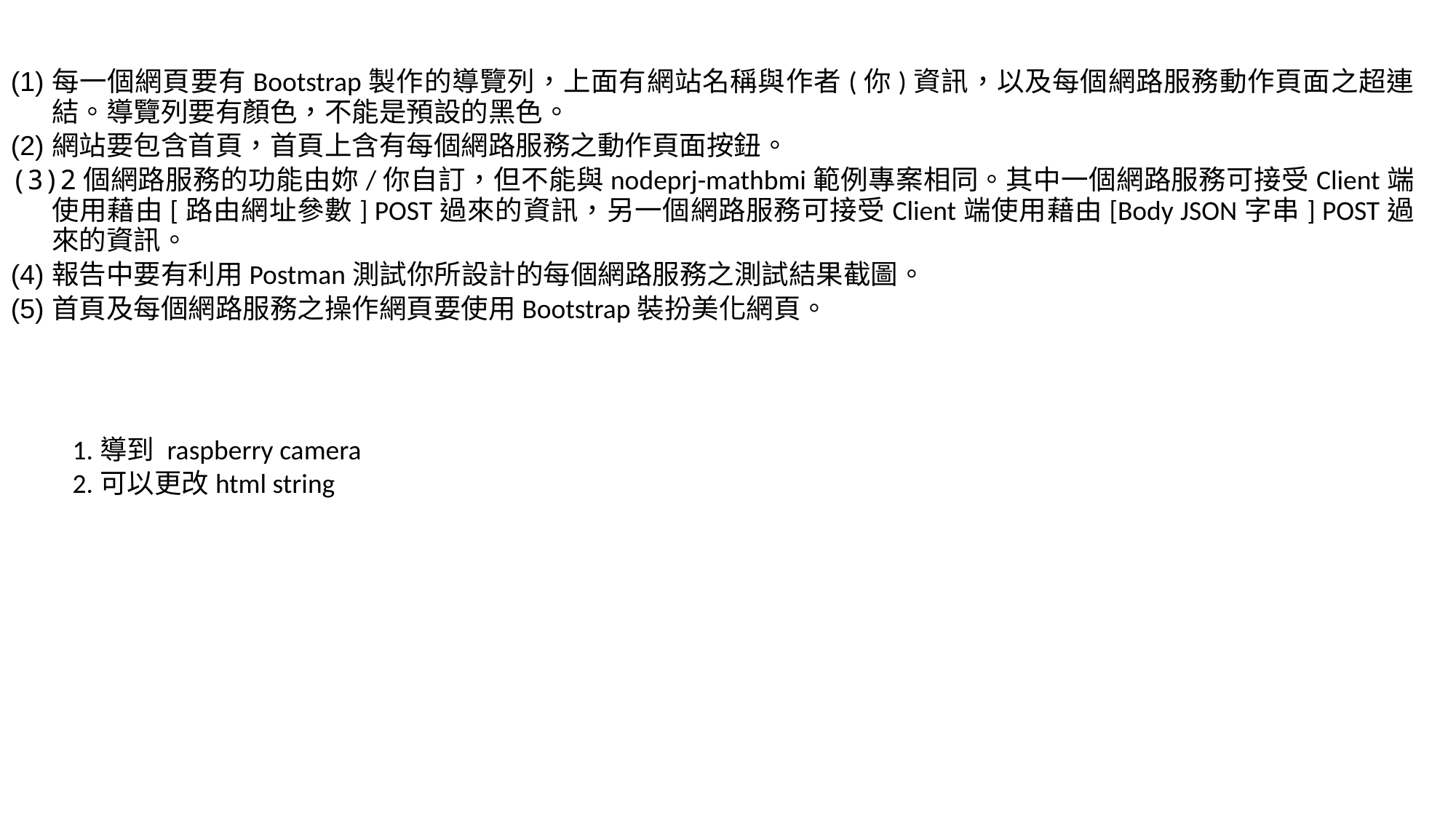

每一個網頁要有Bootstrap製作的導覽列，上面有網站名稱與作者(你)資訊，以及每個網路服務動作頁面之超連結。導覽列要有顏色，不能是預設的黑色。
網站要包含首頁，首頁上含有每個網路服務之動作頁面按鈕。
2個網路服務的功能由妳/你自訂，但不能與nodeprj-mathbmi範例專案相同。其中一個網路服務可接受Client端使用藉由[路由網址參數] POST過來的資訊，另一個網路服務可接受Client端使用藉由[Body JSON字串] POST過來的資訊。
報告中要有利用Postman測試你所設計的每個網路服務之測試結果截圖。
首頁及每個網路服務之操作網頁要使用Bootstrap裝扮美化網頁。
1.導到 raspberry camera
2.可以更改html string